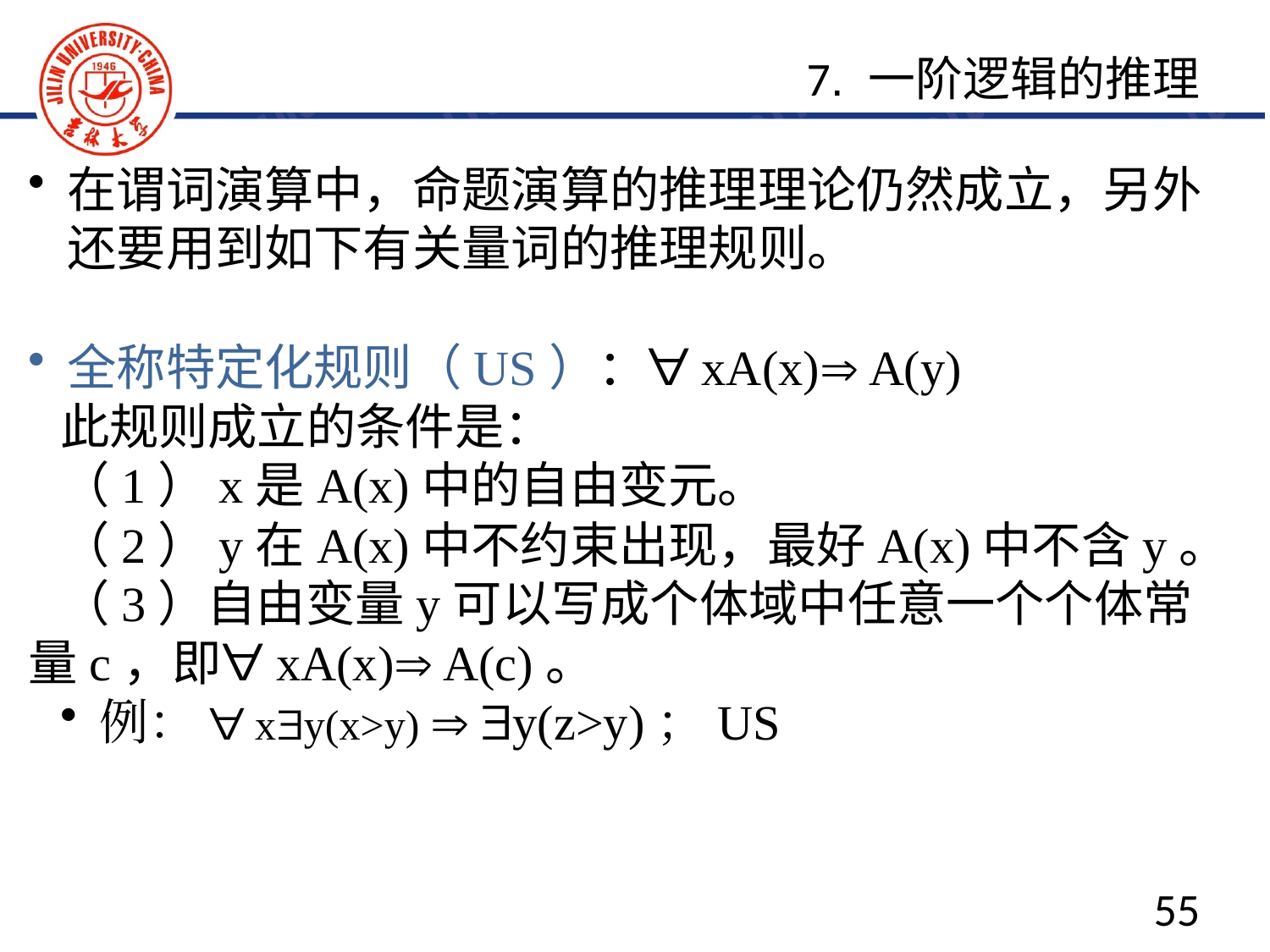

7. 一阶逻辑的推理
在谓词演算中，命题演算的推理理论仍然成立，另外还要用到如下有关量词的推理规则。

全称特定化规则（US）：∀xA(x)⇒ A(y)
此规则成立的条件是：
（1）x是A(x)中的自由变元。
（2）y在A(x)中不约束出现，最好A(x)中不含y。
（3）自由变量y可以写成个体域中任意一个个体常量c，即∀xA(x)⇒ A(c)。
例： ∀x∃y(x>y) ⇒ ∃y(z>y)；US
55